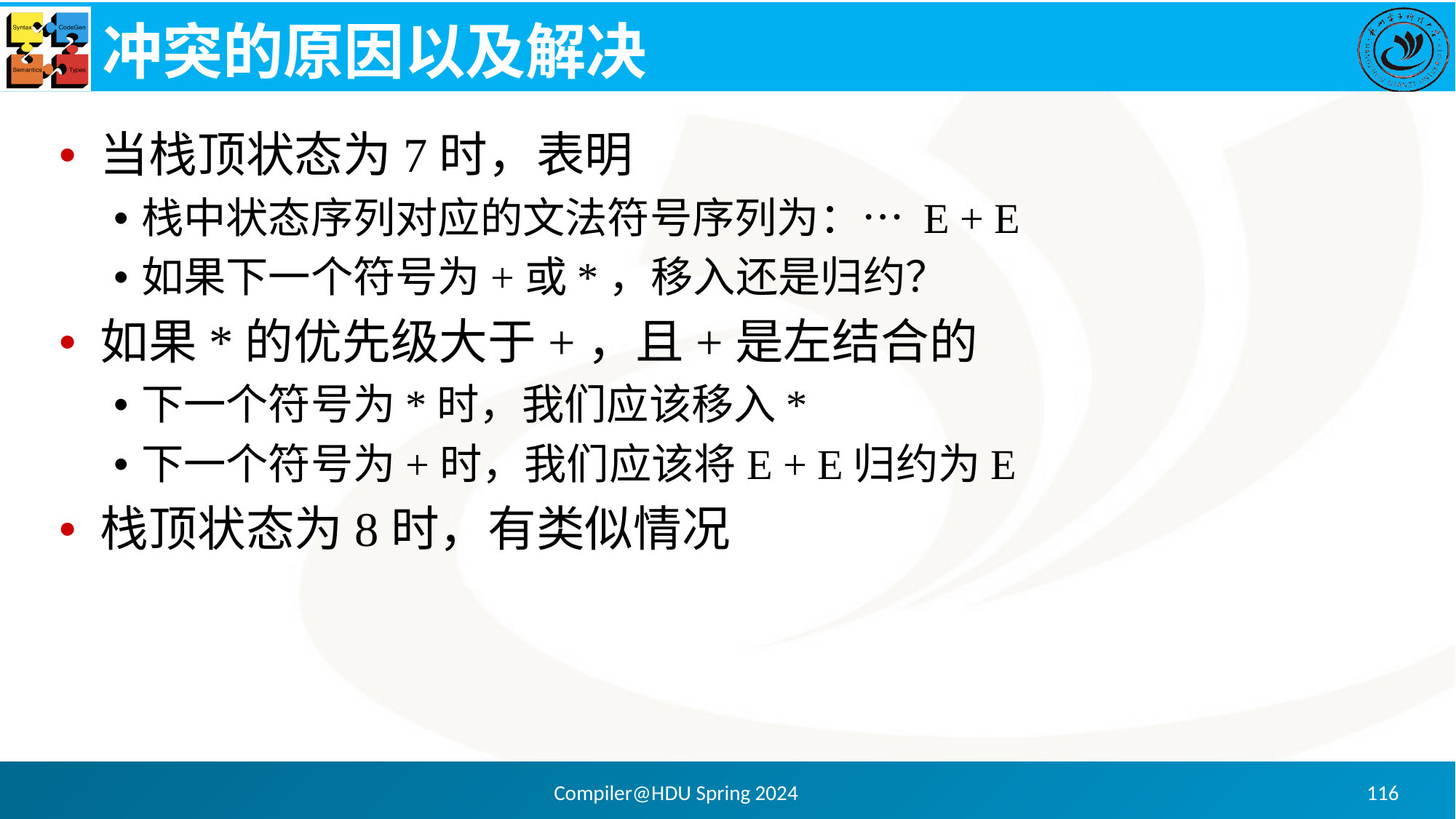

# 冲突的原因以及解决
当栈顶状态为7时，表明
栈中状态序列对应的文法符号序列为：… E + E
如果下一个符号为+或*，移入还是归约？
如果*的优先级大于+，且+是左结合的
下一个符号为*时，我们应该移入*
下一个符号为+时，我们应该将E + E归约为E
栈顶状态为8时，有类似情况
Compiler@HDU Spring 2024
116